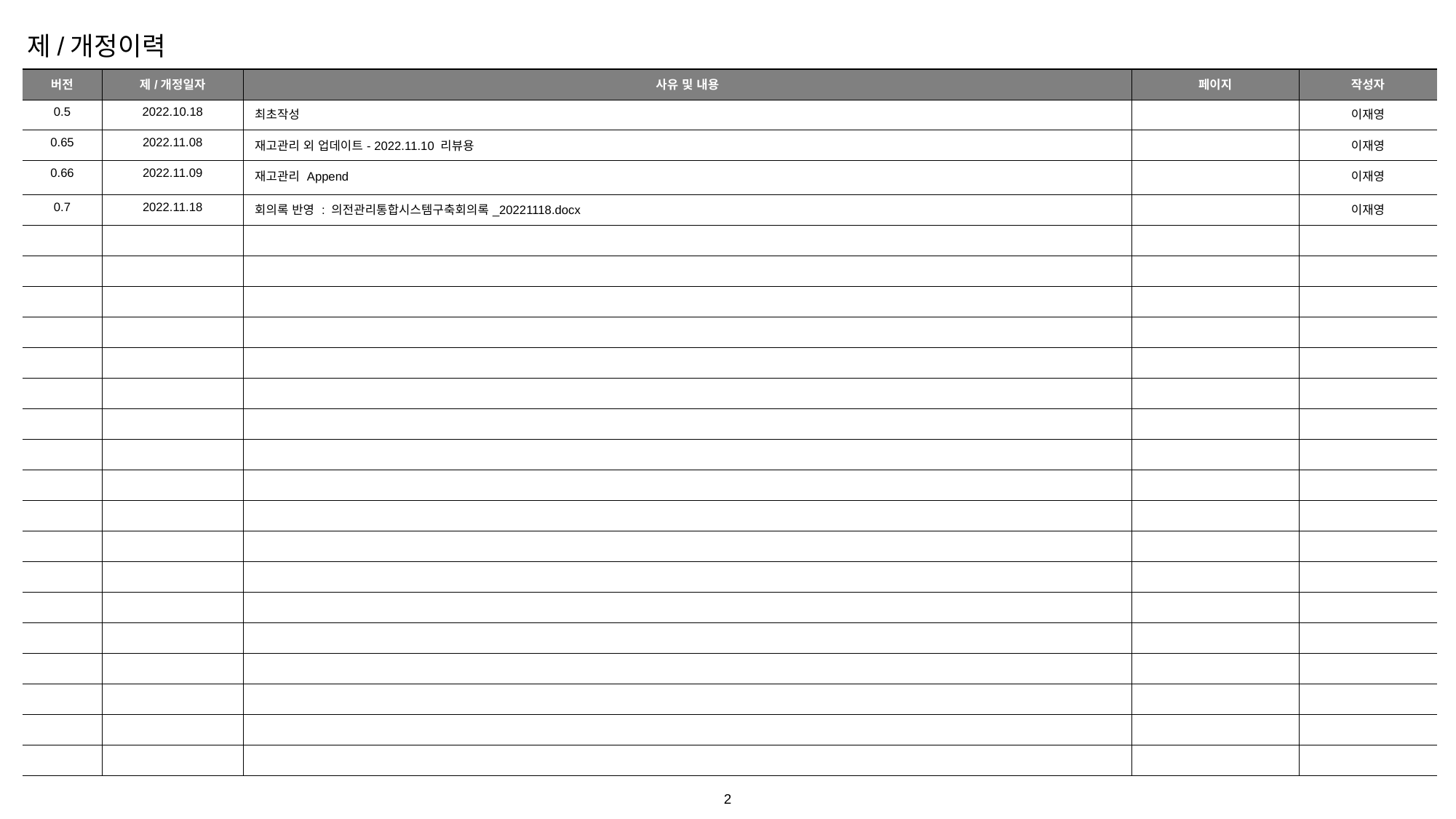

제/개정이력
| 버전 | 제/개정일자 | 사유 및 내용 | 페이지 | 작성자 |
| --- | --- | --- | --- | --- |
| 0.5 | 2022.10.18 | 최초작성 |  | 이재영 |
| 0.65 | 2022.11.08 | 재고관리 외 업데이트- 2022.11.10 리뷰용 |  | 이재영 |
| 0.66 | 2022.11.09 | 재고관리 Append |  | 이재영 |
| 0.7 | 2022.11.18 | 회의록 반영 : 의전관리통합시스템구축회의록\_20221118.docx |  | 이재영 |
|  |  |  |  |  |
|  |  |  |  |  |
|  |  |  |  |  |
|  |  |  |  |  |
|  |  |  |  |  |
|  |  |  |  |  |
|  |  |  |  |  |
|  |  |  |  |  |
|  |  |  |  |  |
|  |  |  |  |  |
|  |  |  |  |  |
|  |  |  |  |  |
|  |  |  |  |  |
|  |  |  |  |  |
|  |  |  |  |  |
|  |  |  |  |  |
|  |  |  |  |  |
|  |  |  |  |  |